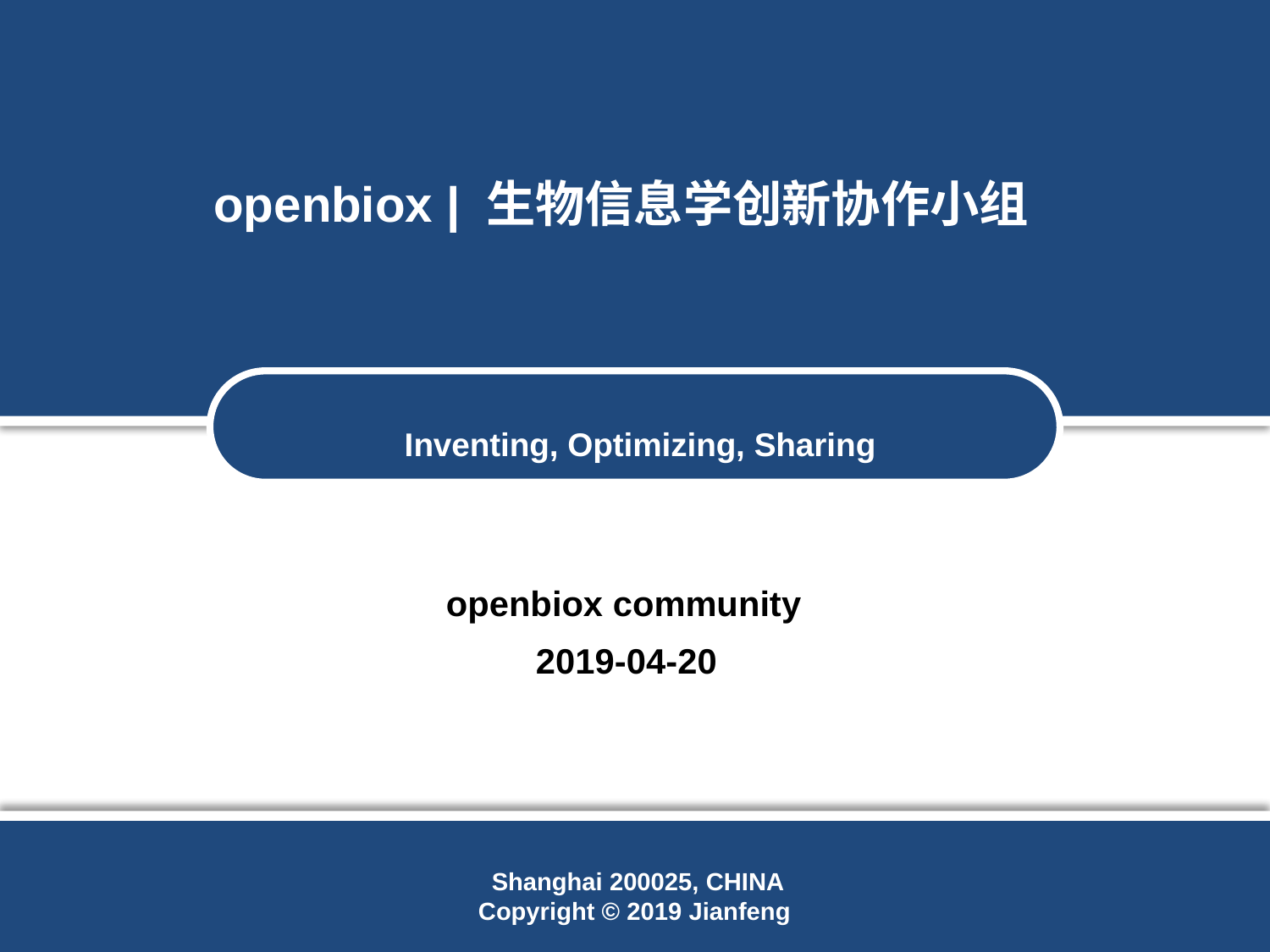

# openbiox | 生物信息学创新协作小组

Inventing, Optimizing, Sharing

openbiox community
2019-04-20

Shanghai 200025, CHINA
Copyright © 2019 Jianfeng